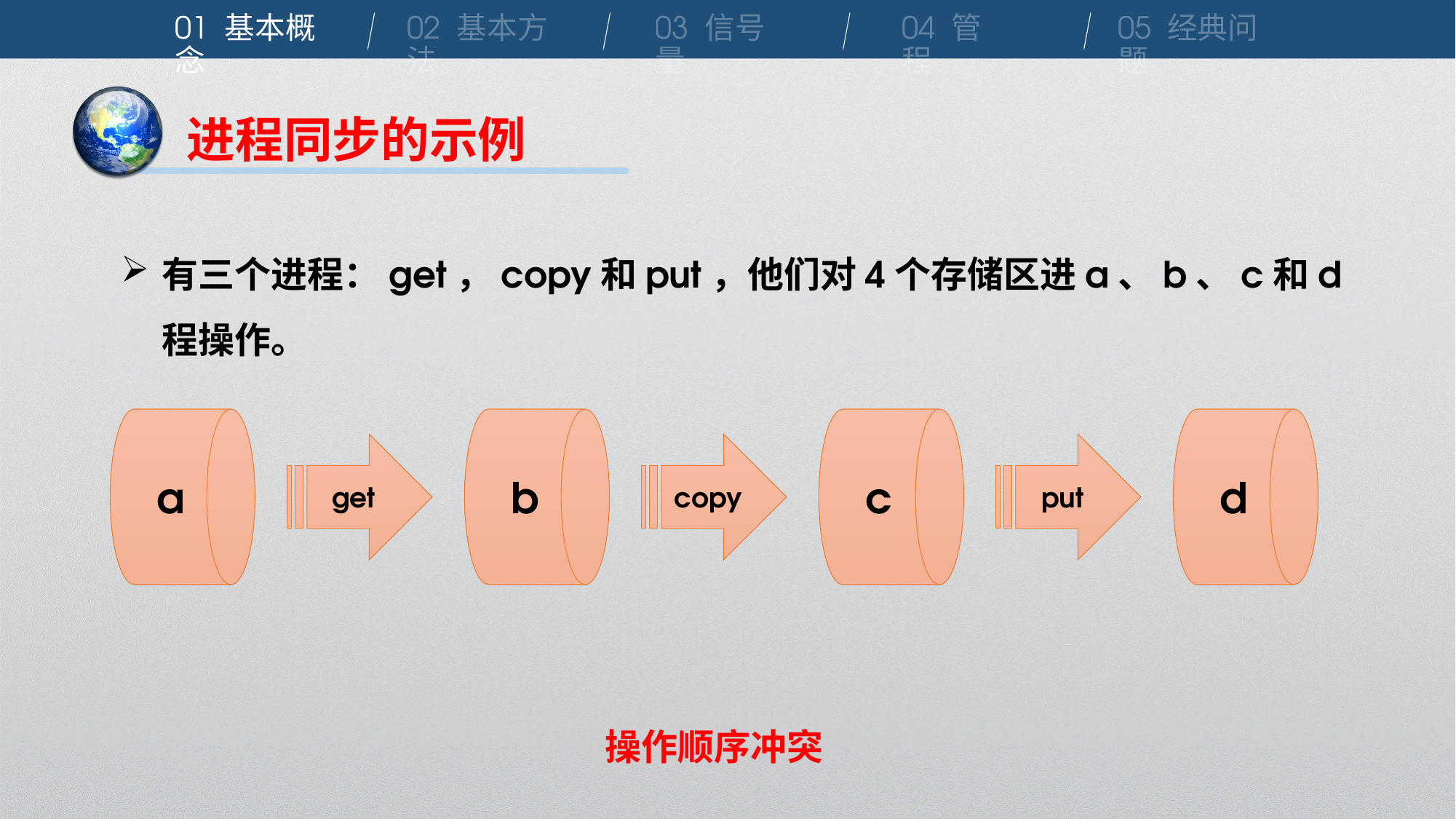

01 基本概念
02 基本方法
03 信号量
04 管程
05 经典问题
进程同步的示例
有三个进程：get，copy和put，他们对4个存储区进a、b、c和d程操作。
a
b
c
d
get
copy
put
操作顺序冲突